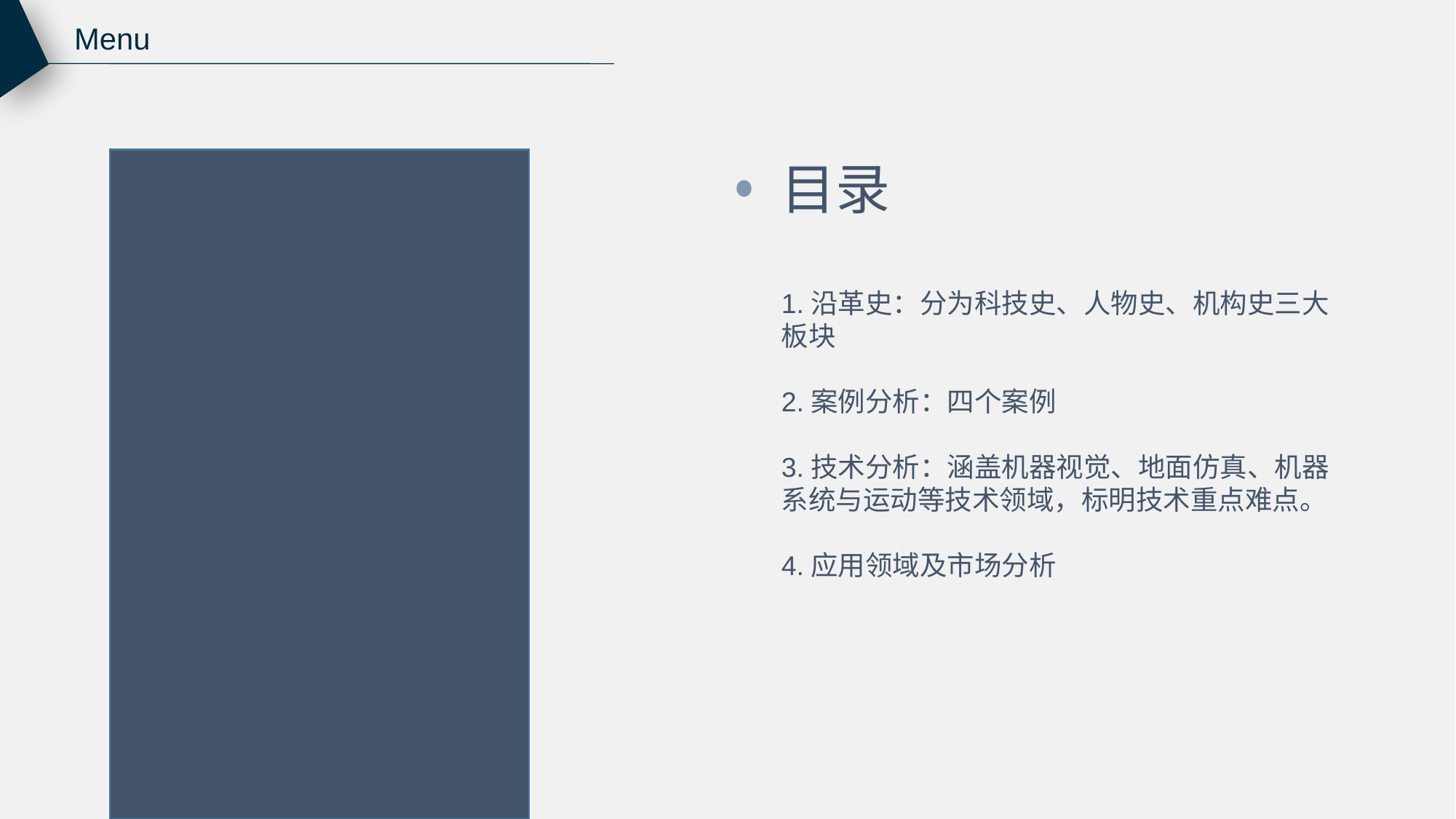

Menu

目录

1.沿革史：分为科技史、人物史、机构史三大板块

2.案例分析：四个案例

3.技术分析：涵盖机器视觉、地面仿真、机器系统与运动等技术领域，标明技术重点难点。

4.应用领域及市场分析